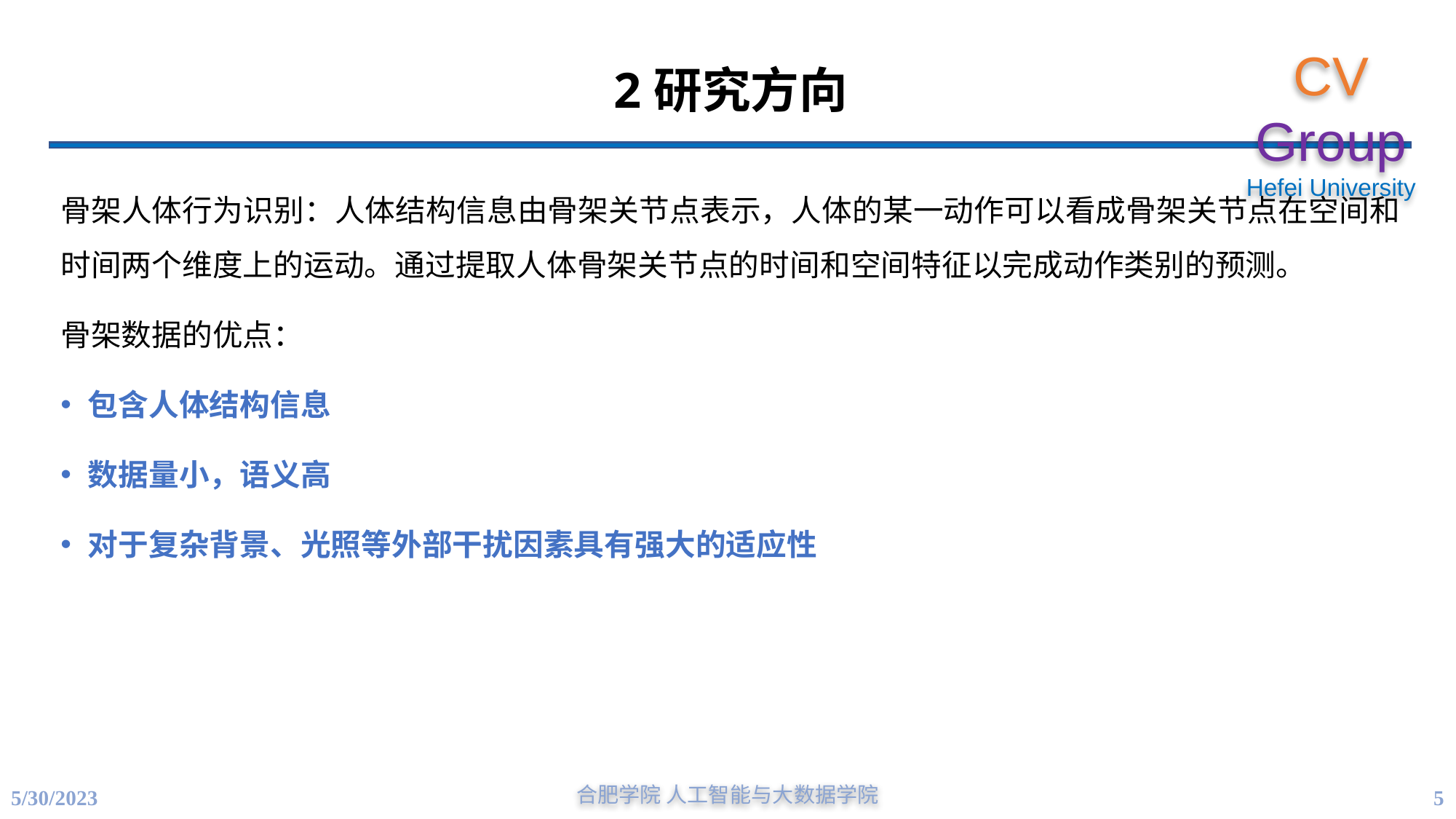

# 2研究方向
骨架人体行为识别：人体结构信息由骨架关节点表示，人体的某一动作可以看成骨架关节点在空间和时间两个维度上的运动。通过提取人体骨架关节点的时间和空间特征以完成动作类别的预测。
骨架数据的优点：
包含人体结构信息
数据量小，语义高
对于复杂背景、光照等外部干扰因素具有强大的适应性

合肥学院 人工智能与大数据学院
5
5/30/2023